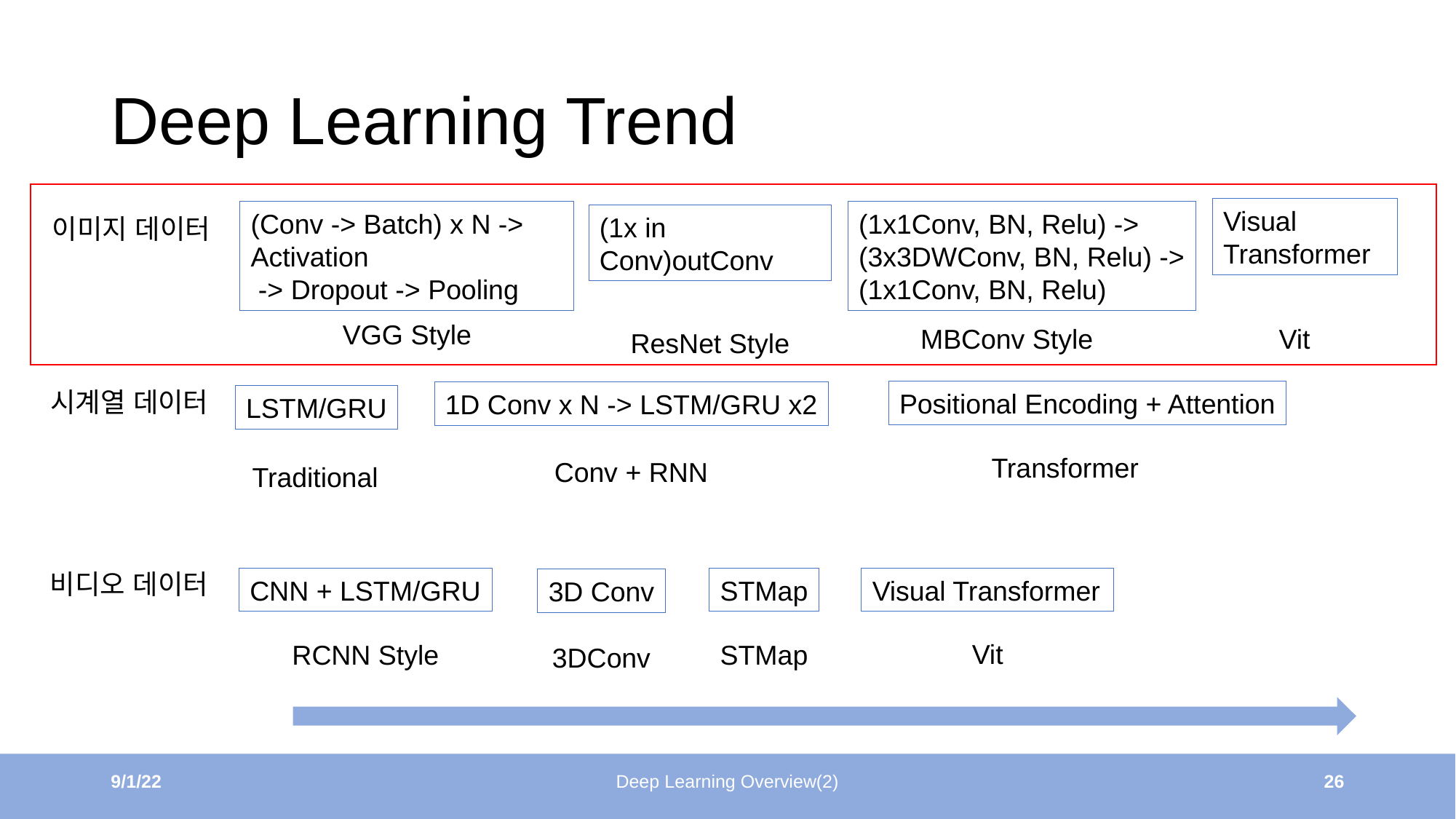

# Deep Learning Trend

Visual Transformer
(Conv -> Batch) x N -> Activation
 -> Dropout -> Pooling
(1x1Conv, BN, Relu) ->
(3x3DWConv, BN, Relu) ->
(1x1Conv, BN, Relu)
(1x in Conv)outConv
이미지 데이터
VGG Style
MBConv Style
Vit
ResNet Style
시계열 데이터
Positional Encoding + Attention
1D Conv x N -> LSTM/GRU x2
LSTM/GRU
Transformer
Conv + RNN
Traditional
비디오 데이터
CNN + LSTM/GRU
STMap
Visual Transformer
3D Conv
Vit
STMap
RCNN Style
3DConv

9/1/22
Deep Learning Overview(2)
26